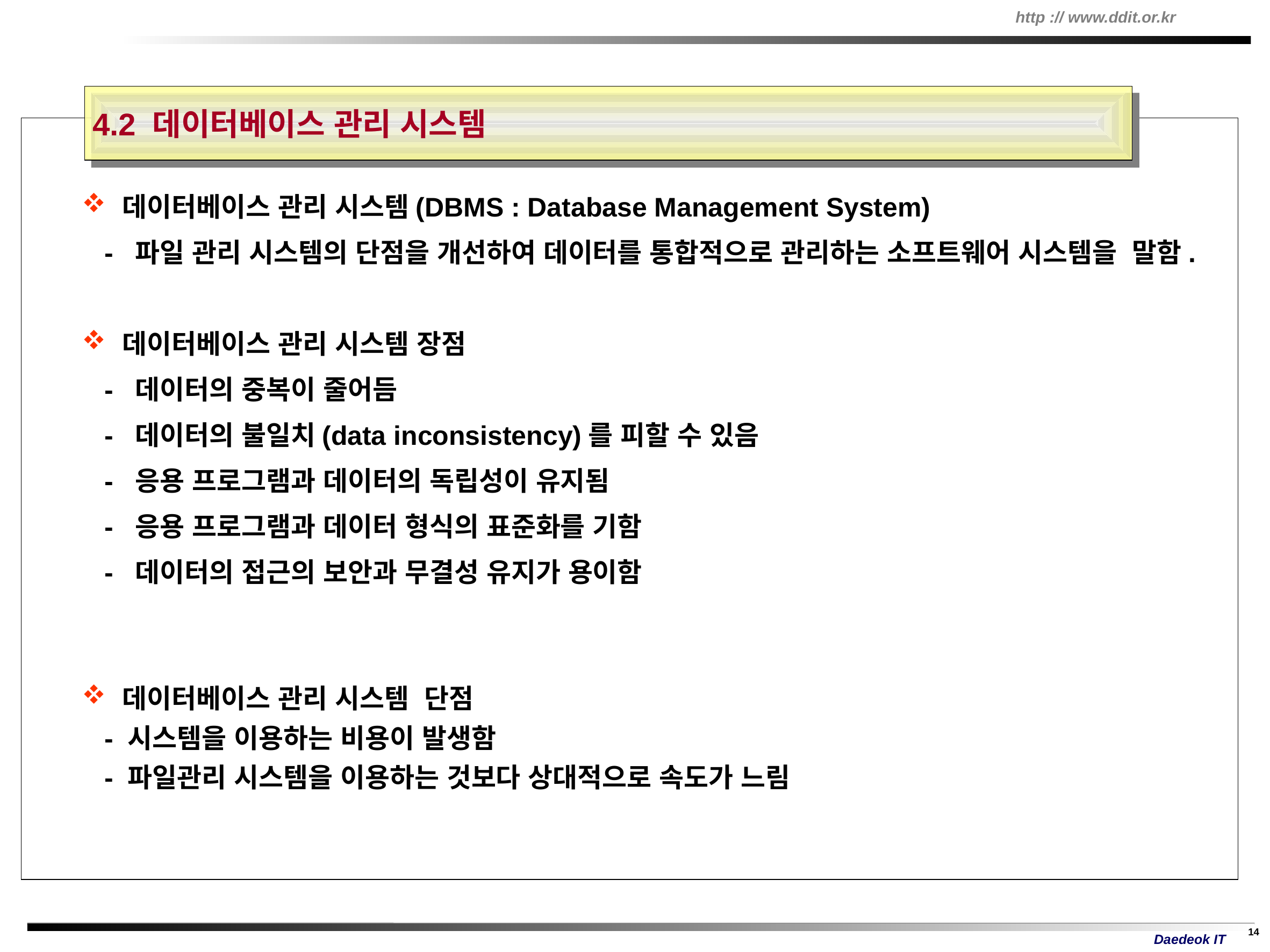

4.2 데이터베이스 관리 시스템

데이터베이스 관리 시스템(DBMS : Database Management System)
   -  파일 관리 시스템의 단점을 개선하여 데이터를 통합적으로 관리하는 소프트웨어 시스템을  말함.

데이터베이스 관리 시스템 장점
   -  데이터의 중복이 줄어듬
   -  데이터의 불일치(data inconsistency)를 피할 수 있음
   -  응용 프로그램과 데이터의 독립성이 유지됨
   -  응용 프로그램과 데이터 형식의 표준화를 기함
   -  데이터의 접근의 보안과 무결성 유지가 용이함
데이터베이스 관리 시스템  단점
   - 시스템을 이용하는 비용이 발생함
   - 파일관리 시스템을 이용하는 것보다 상대적으로 속도가 느림